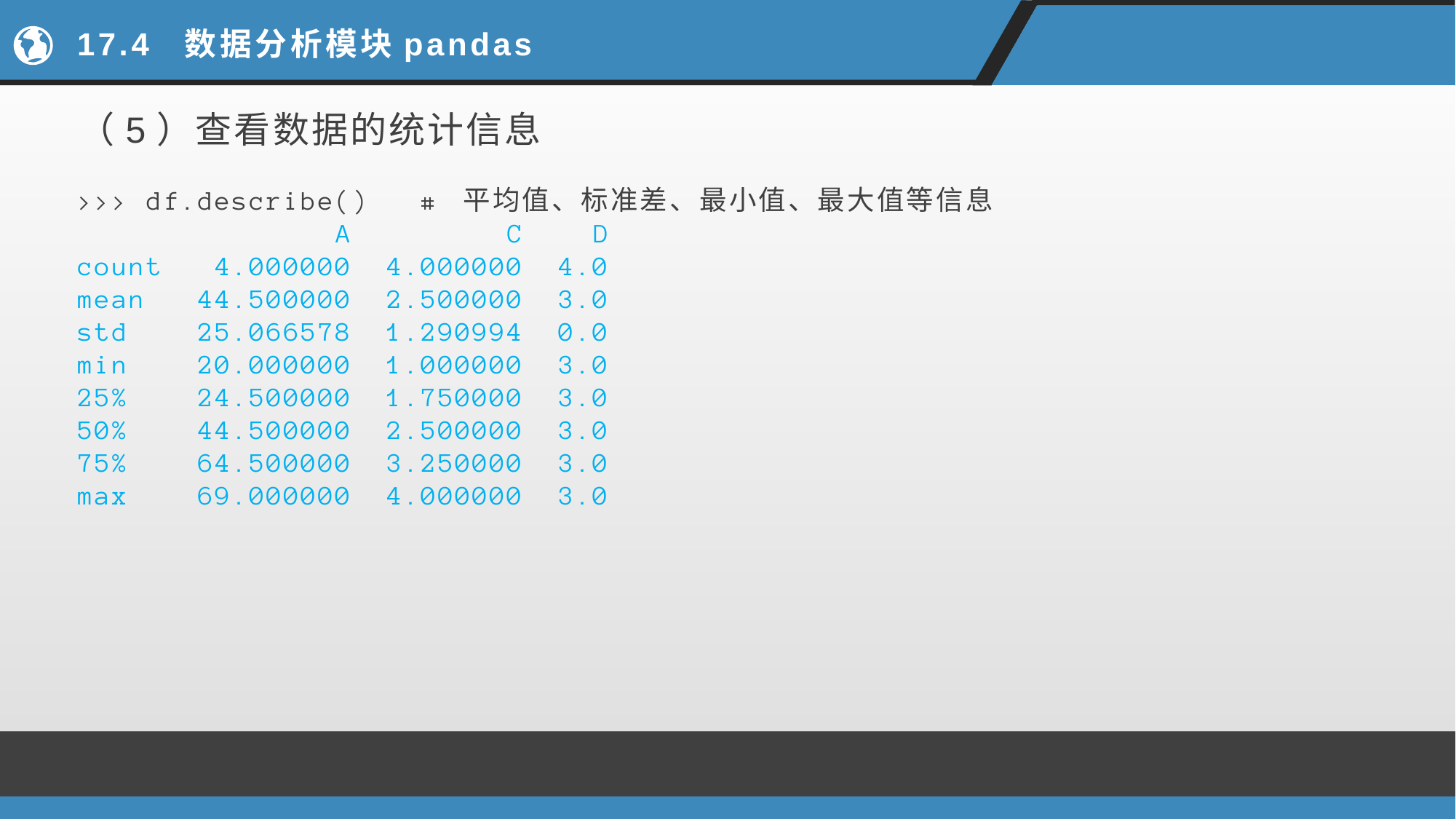

# 17.4  数据分析模块pandas

（5）查看数据的统计信息

>>> df.describe()   # 平均值、标准差、最小值、最大值等信息
               A         C    D
count   4.000000  4.000000  4.0
mean   44.500000  2.500000  3.0
std    25.066578  1.290994  0.0
min    20.000000  1.000000  3.0
25%    24.500000  1.750000  3.0
50%    44.500000  2.500000  3.0
75%    64.500000  3.250000  3.0
max    69.000000  4.000000  3.0